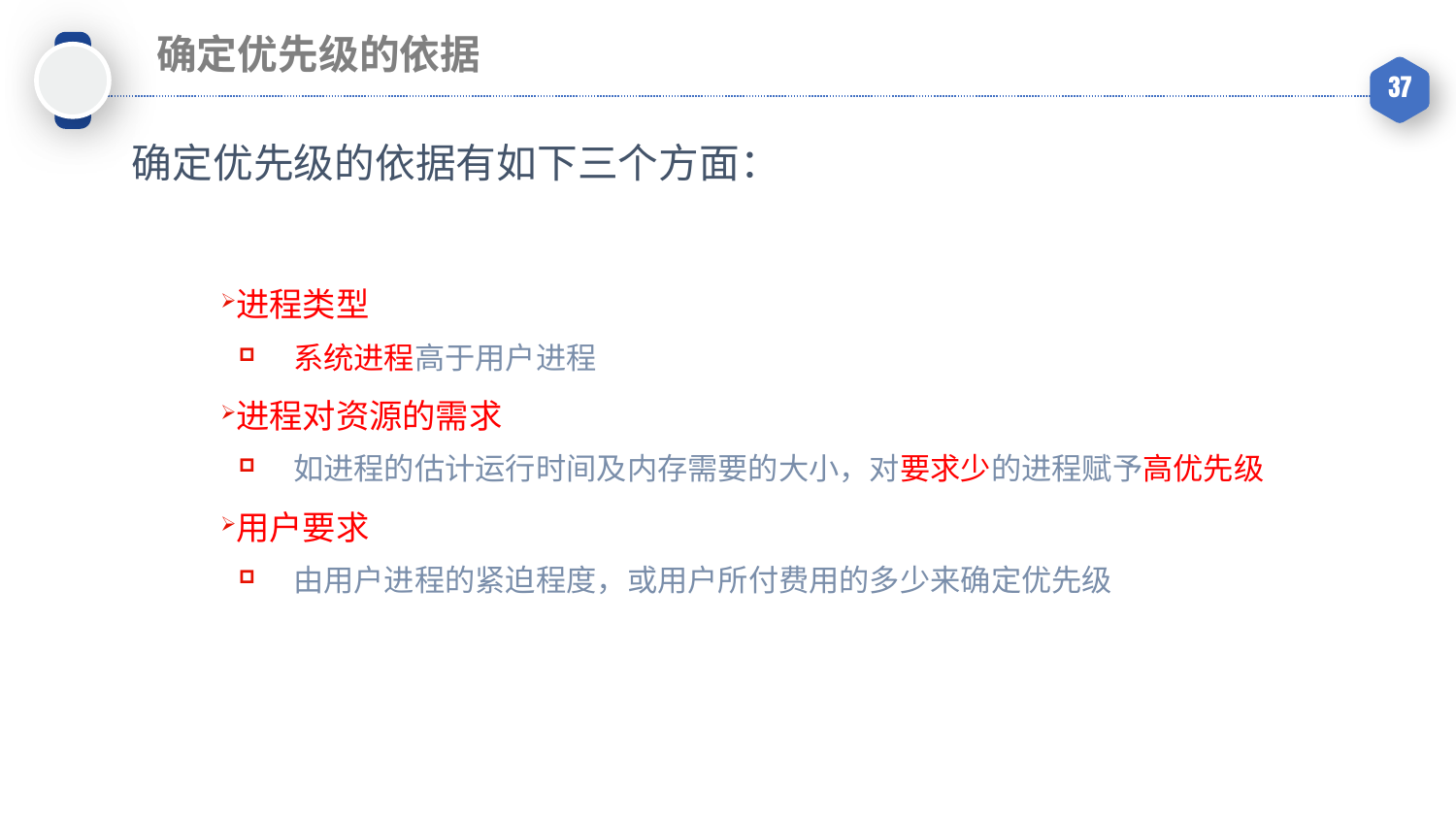

确定优先级的依据
确定优先级的依据有如下三个方面：

进程类型
系统进程高于用户进程
进程对资源的需求
如进程的估计运行时间及内存需要的大小，对要求少的进程赋予高优先级
用户要求
由用户进程的紧迫程度，或用户所付费用的多少来确定优先级